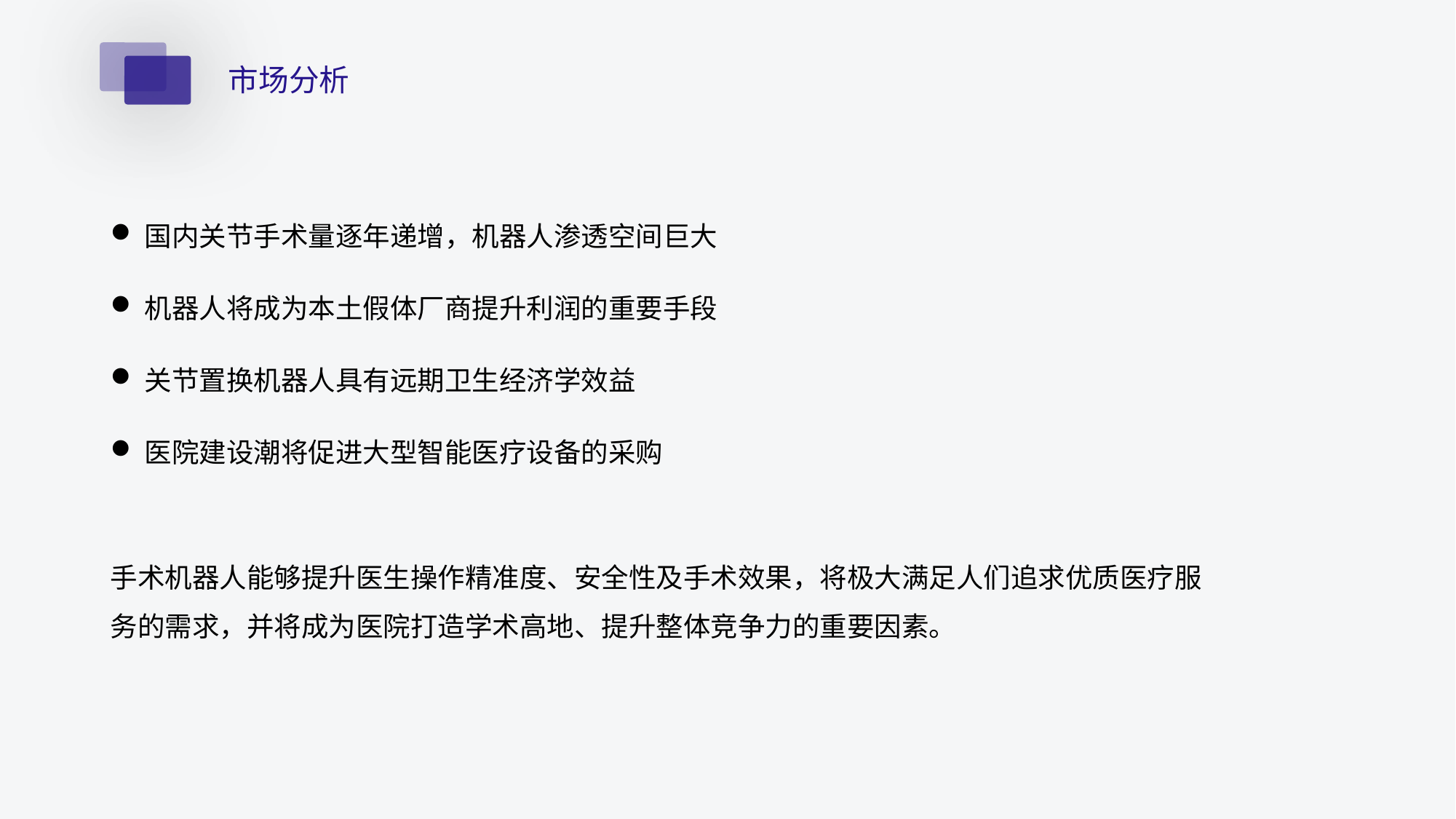

市场分析
国内关节手术量逐年递增，机器人渗透空间巨大
机器人将成为本土假体厂商提升利润的重要手段
关节置换机器人具有远期卫生经济学效益
医院建设潮将促进大型智能医疗设备的采购
手术机器人能够提升医生操作精准度、安全性及手术效果，将极大满足人们追求优质医疗服务的需求，并将成为医院打造学术高地、提升整体竞争力的重要因素。